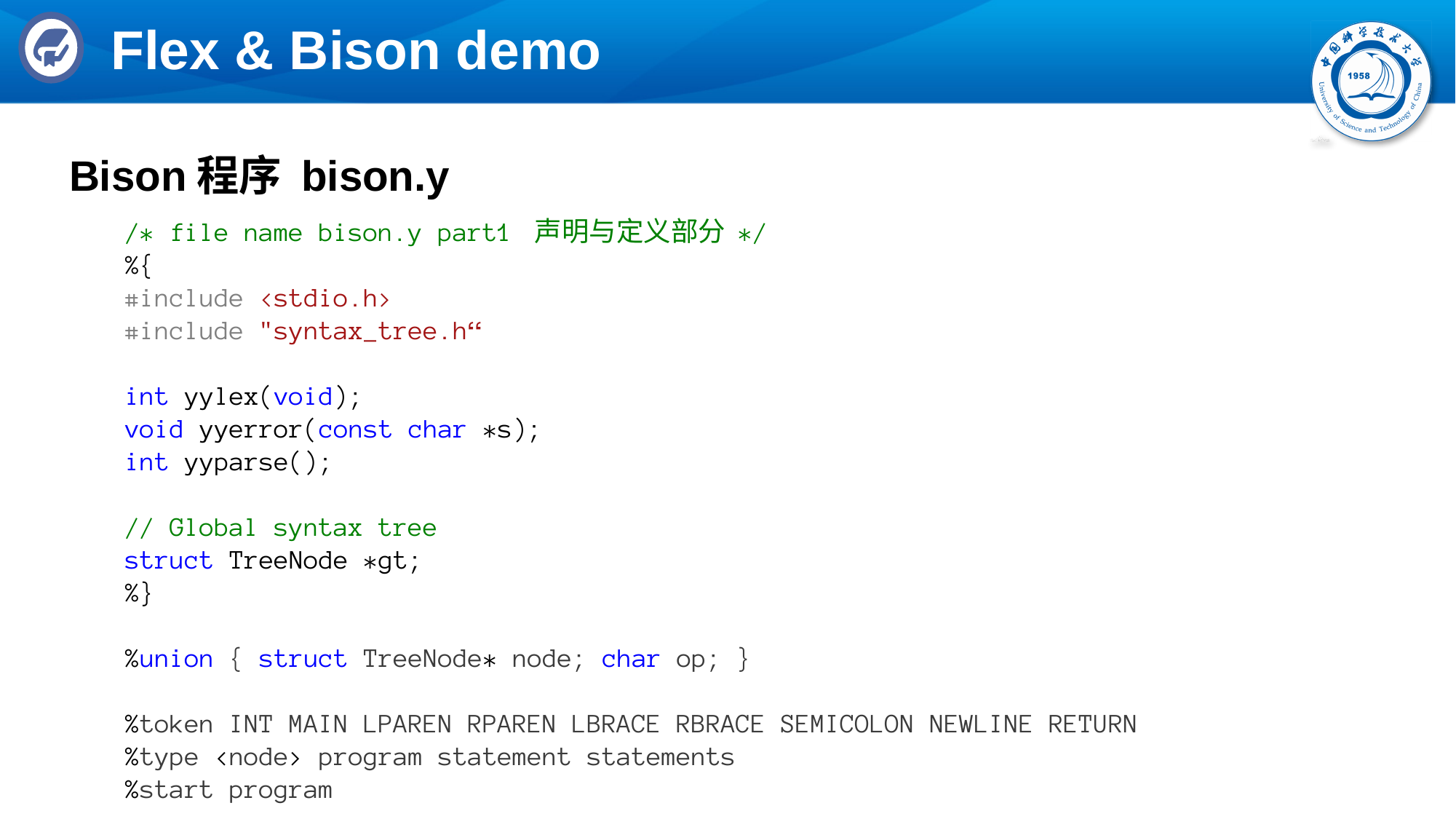

# Flex & Bison demo
Bison程序 bison.y

/* file name bison.y part1 声明与定义部分 */
%{
#include <stdio.h>
#include "syntax_tree.h“
int yylex(void);
void yyerror(const char *s);
int yyparse();
// Global syntax tree
struct TreeNode *gt;
%}
%union { struct TreeNode* node; char op; }
%token INT MAIN LPAREN RPAREN LBRACE RBRACE SEMICOLON NEWLINE RETURN
%type <node> program statement statements
%start program